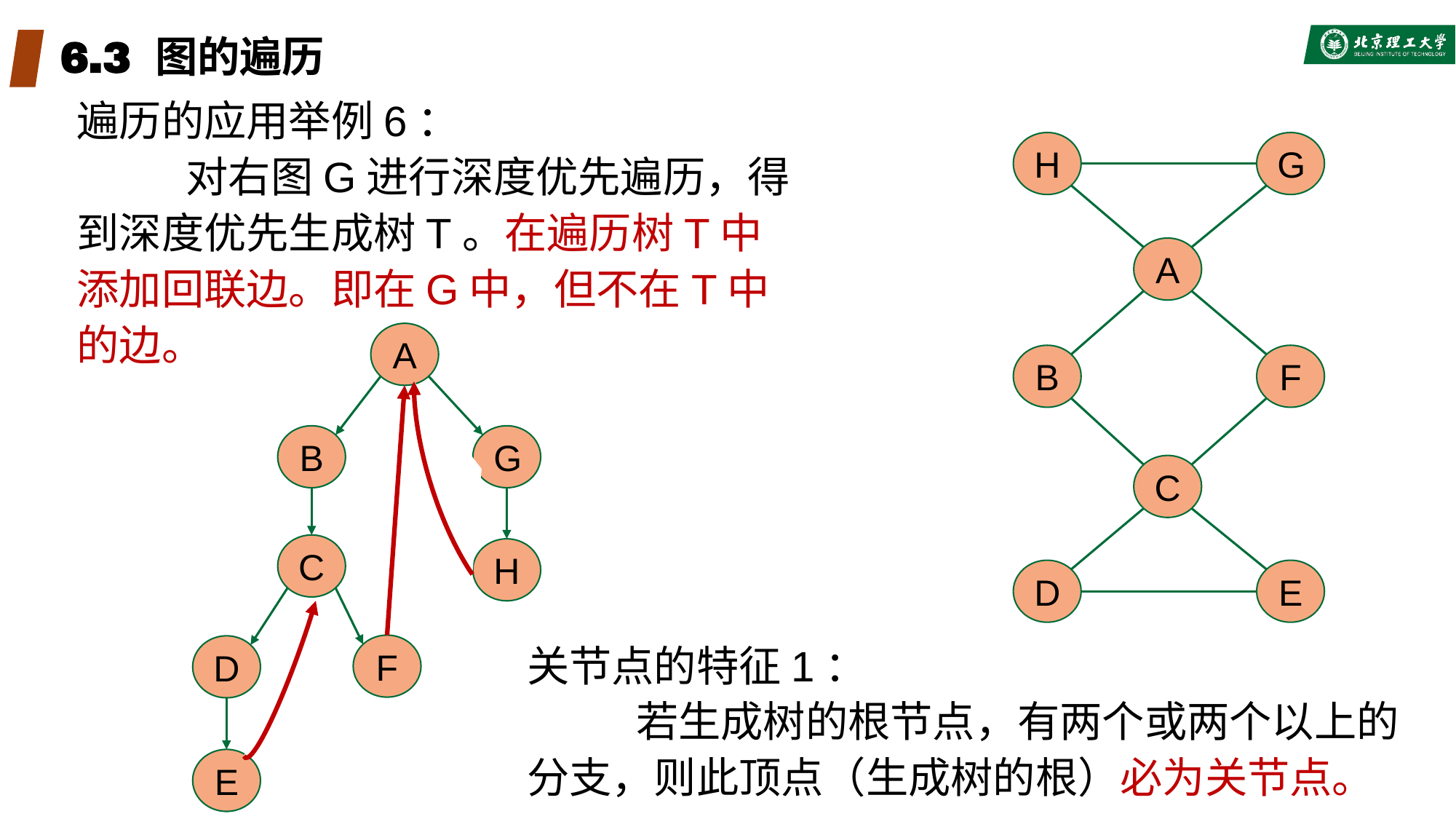

# 6.3 图的遍历
遍历的应用举例6：
	对右图G进行深度优先遍历，得到深度优先生成树T。在遍历树T中添加回联边。即在G中，但不在T中的边。
H
G
A

A
B
F
B
G
C

C
H
D
E
关节点的特征1：
	若生成树的根节点，有两个或两个以上的分支，则此顶点（生成树的根）必为关节点。
F
D
E